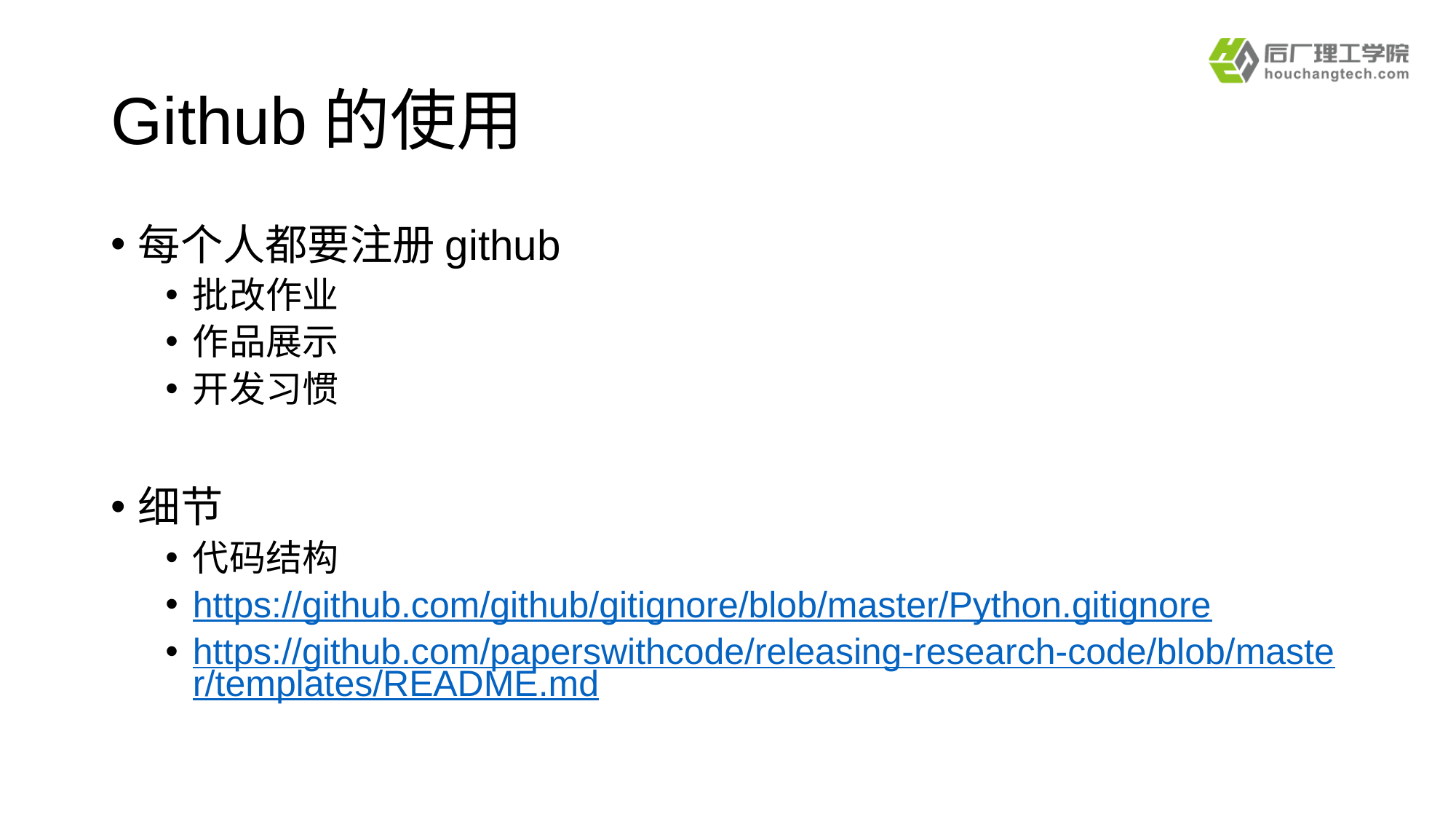

# Github的使用
每个人都要注册github
批改作业
作品展示
开发习惯

细节
代码结构
https://github.com/github/gitignore/blob/master/Python.gitignore
https://github.com/paperswithcode/releasing-research-code/blob/master/templates/README.md